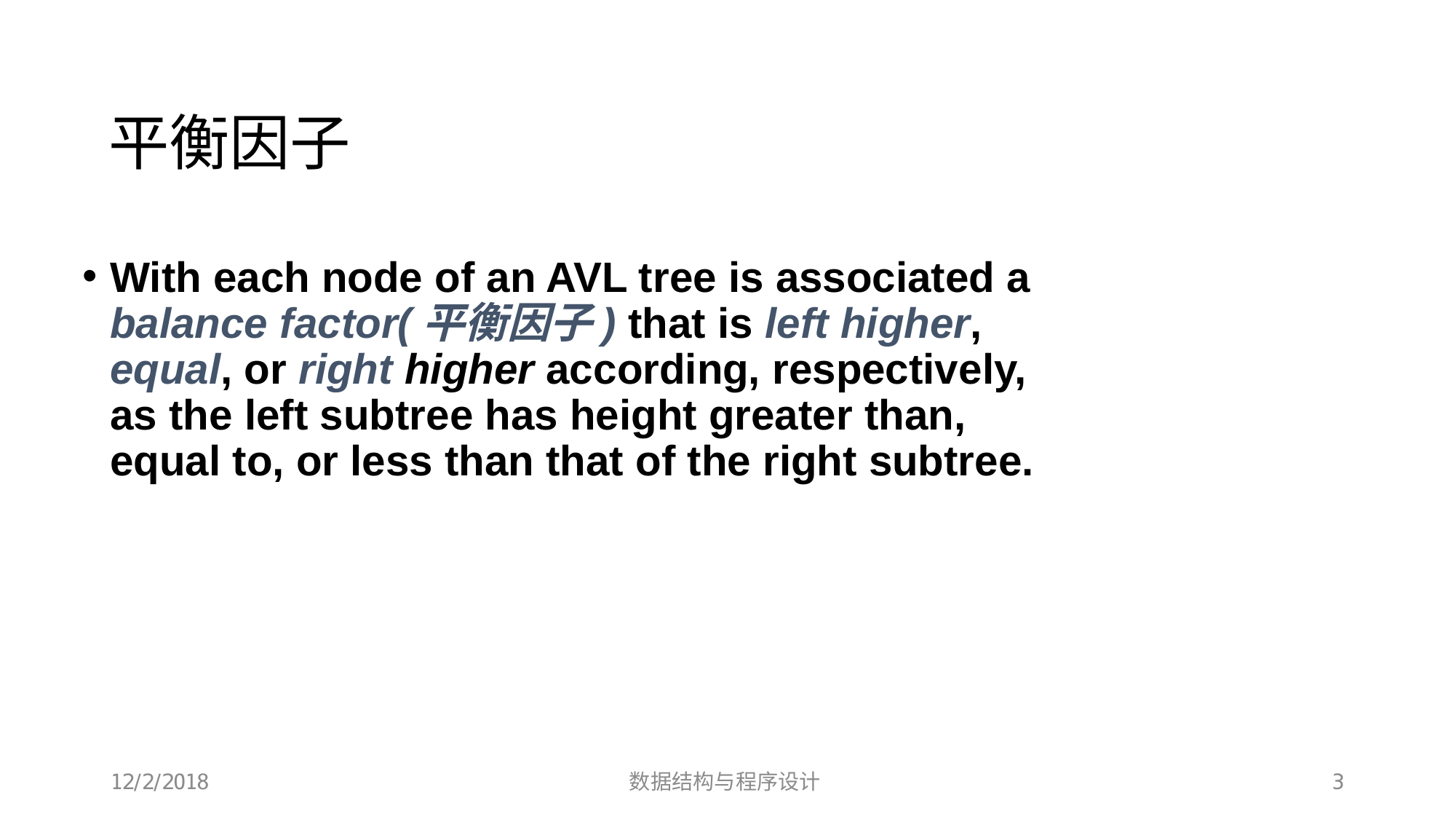

# 平衡因子
With each node of an AVL tree is associated a balance factor(平衡因子) that is left higher, equal, or right higher according, respectively, as the left subtree has height greater than, equal to, or less than that of the right subtree.

12/2/2018
数据结构与程序设计
3